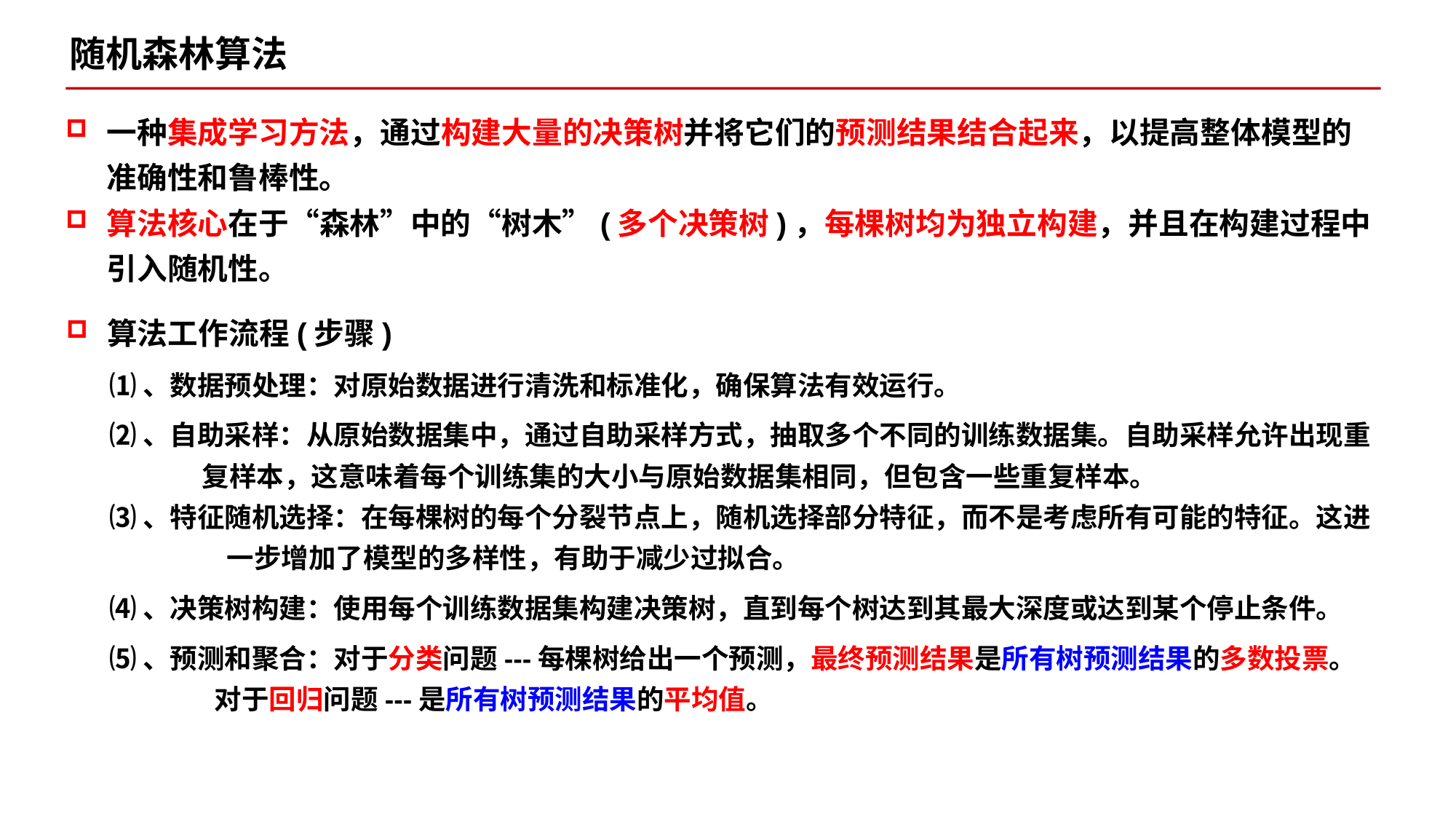

随机森林算法
一种集成学习方法，通过构建大量的决策树并将它们的预测结果结合起来，以提高整体模型的准确性和鲁棒性。
算法核心在于“森林”中的“树木”(多个决策树)，每棵树均为独立构建，并且在构建过程中引入随机性。
算法工作流程(步骤)
⑴、数据预处理：对原始数据进行清洗和标准化，确保算法有效运行。
⑵、自助采样：从原始数据集中，通过自助采样方式，抽取多个不同的训练数据集。自助采样允许出现重
              复样本，这意味着每个训练集的大小与原始数据集相同，但包含一些重复样本。
⑶、特征随机选择：在每棵树的每个分裂节点上，随机选择部分特征，而不是考虑所有可能的特征。这进
                  一步增加了模型的多样性，有助于减少过拟合。
⑷、决策树构建：使用每个训练数据集构建决策树，直到每个树达到其最大深度或达到某个停止条件。
⑸、预测和聚合：对于分类问题---每棵树给出一个预测，最终预测结果是所有树预测结果的多数投票。
                对于回归问题---是所有树预测结果的平均值。